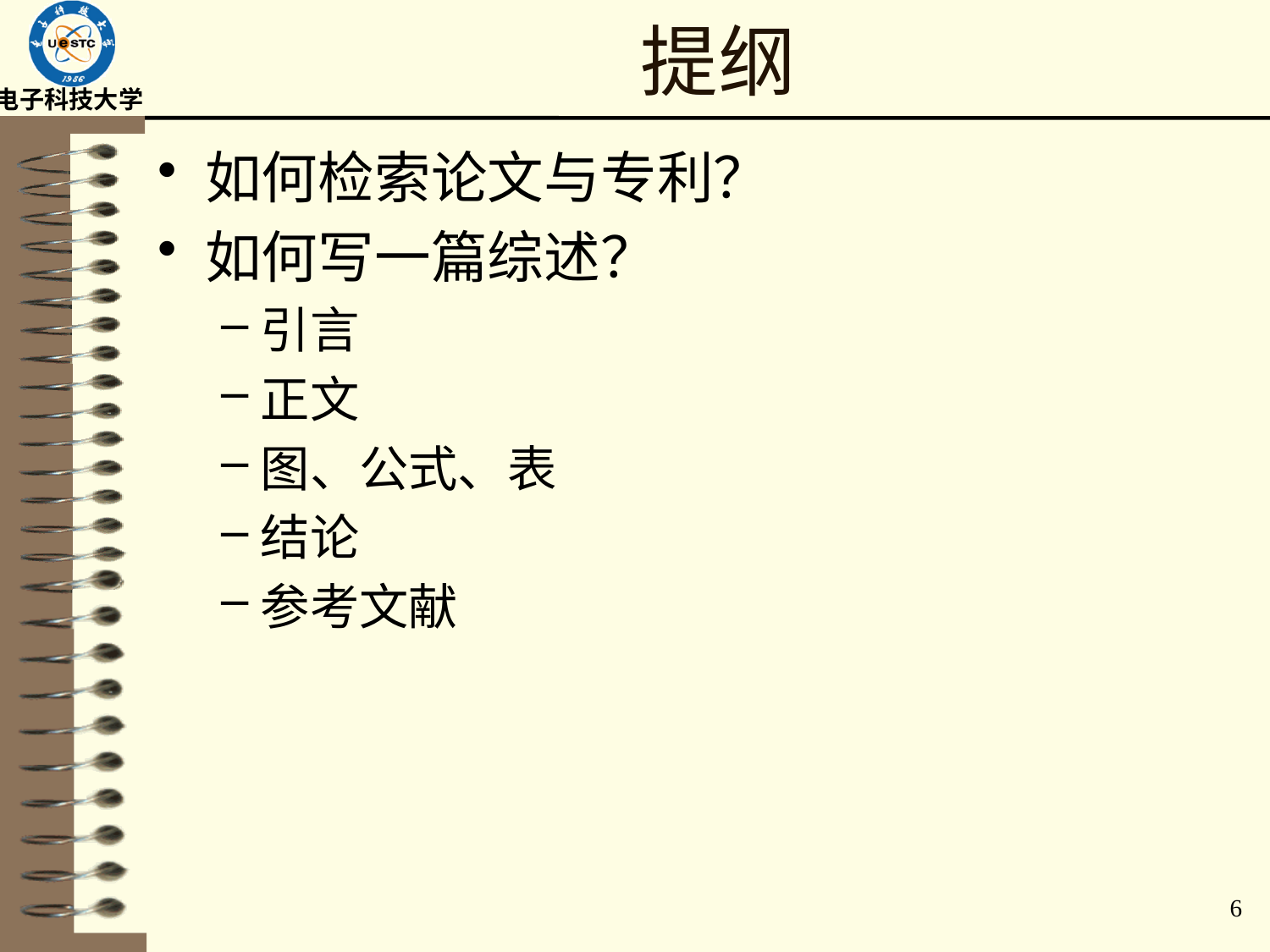

# 提纲
如何检索论文与专利？
如何写一篇综述？
引言
正文
图、公式、表
结论
参考文献

6